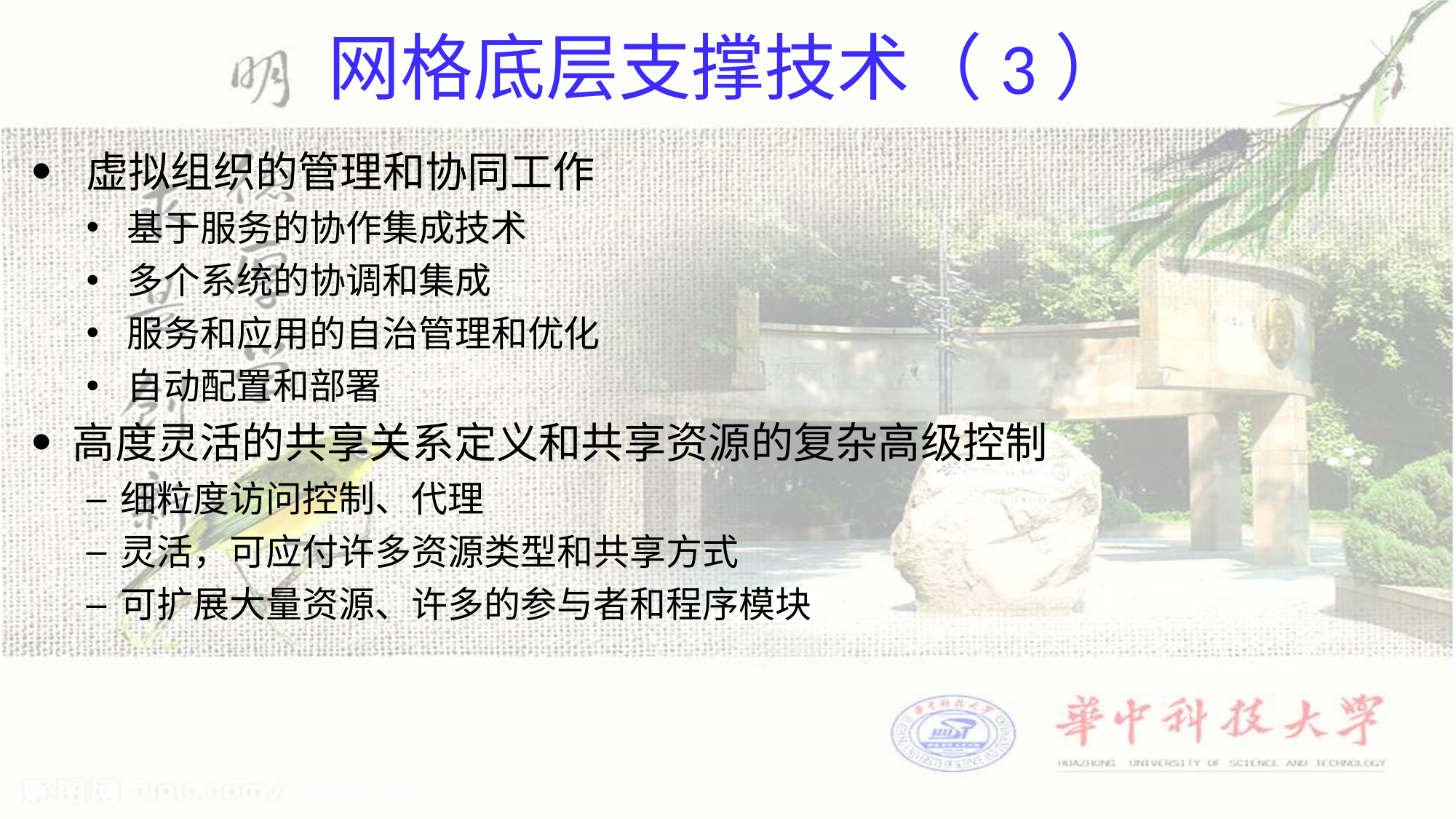

# 网格底层支撑技术（3）
虚拟组织的管理和协同工作
基于服务的协作集成技术
多个系统的协调和集成
服务和应用的自治管理和优化
自动配置和部署
高度灵活的共享关系定义和共享资源的复杂高级控制
细粒度访问控制、代理
灵活，可应付许多资源类型和共享方式
可扩展大量资源、许多的参与者和程序模块